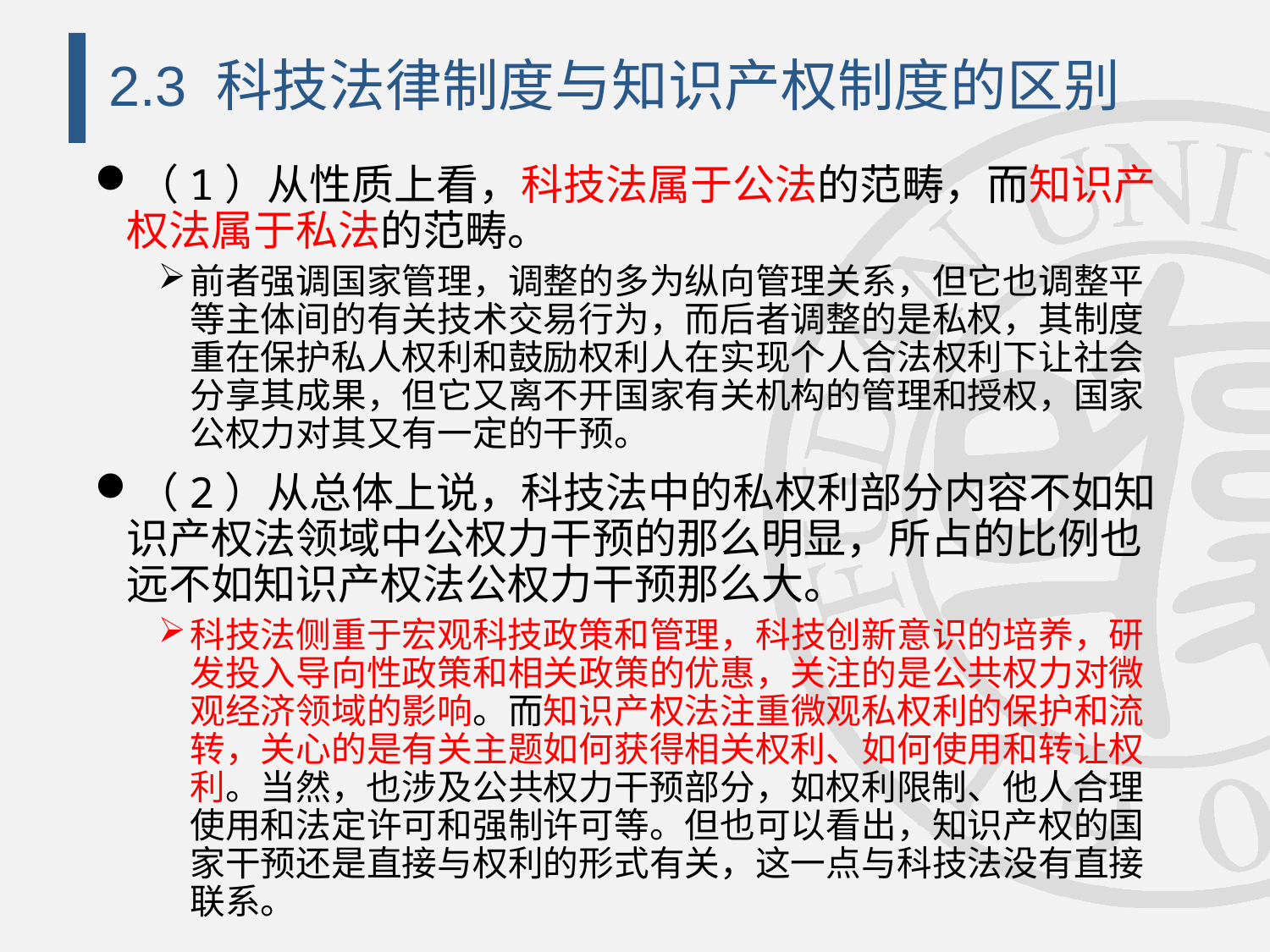

# 2.3 科技法律制度与知识产权制度的区别
（1）从性质上看，科技法属于公法的范畴，而知识产权法属于私法的范畴。
前者强调国家管理，调整的多为纵向管理关系，但它也调整平等主体间的有关技术交易行为，而后者调整的是私权，其制度重在保护私人权利和鼓励权利人在实现个人合法权利下让社会分享其成果，但它又离不开国家有关机构的管理和授权，国家公权力对其又有一定的干预。
（2）从总体上说，科技法中的私权利部分内容不如知识产权法领域中公权力干预的那么明显，所占的比例也远不如知识产权法公权力干预那么大。
科技法侧重于宏观科技政策和管理，科技创新意识的培养，研发投入导向性政策和相关政策的优惠，关注的是公共权力对微观经济领域的影响。而知识产权法注重微观私权利的保护和流转，关心的是有关主题如何获得相关权利、如何使用和转让权利。当然，也涉及公共权力干预部分，如权利限制、他人合理使用和法定许可和强制许可等。但也可以看出，知识产权的国家干预还是直接与权利的形式有关，这一点与科技法没有直接联系。